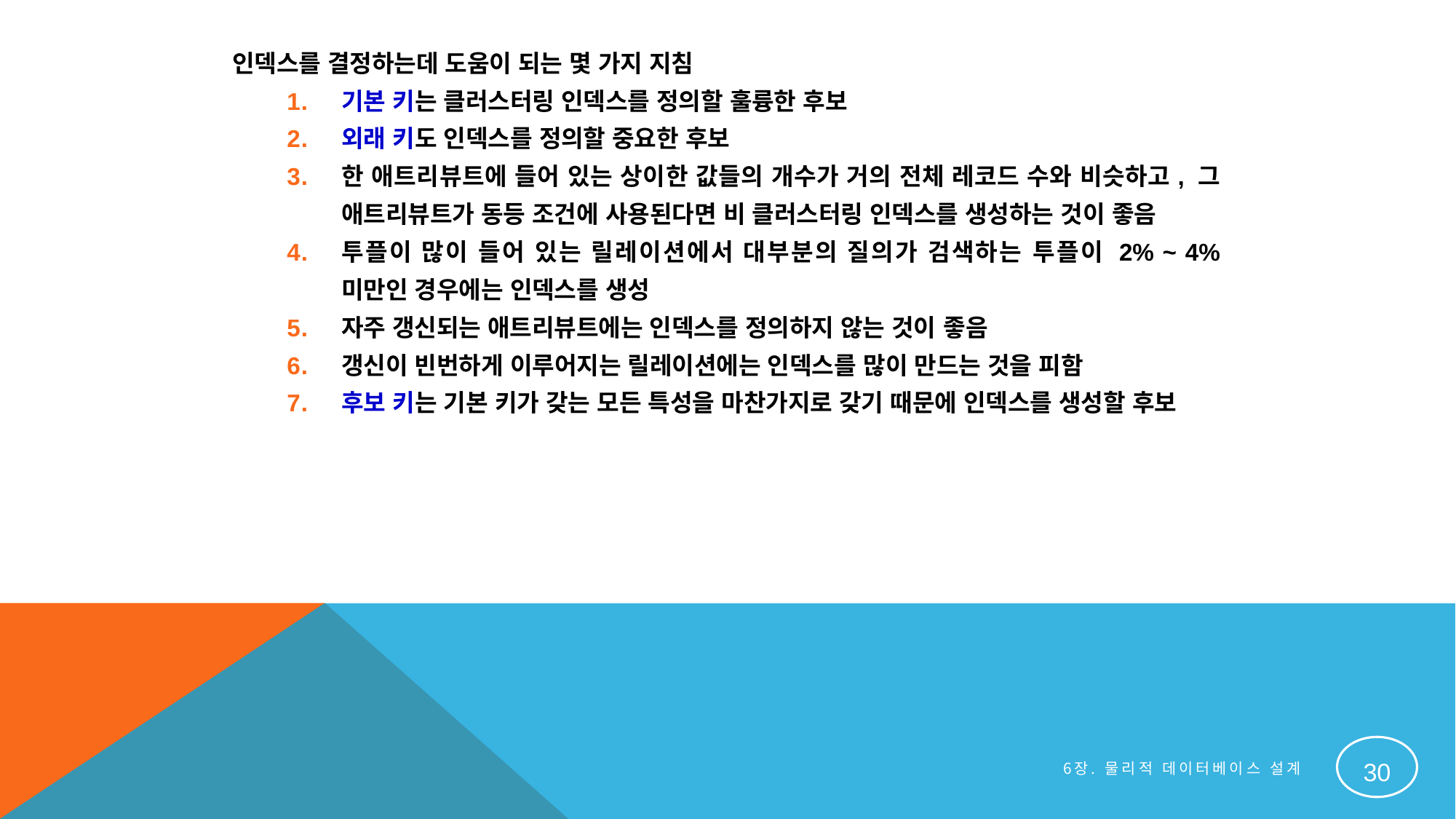

인덱스를 결정하는데 도움이 되는 몇 가지 지침
기본 키는 클러스터링 인덱스를 정의할 훌륭한 후보
외래 키도 인덱스를 정의할 중요한 후보
한 애트리뷰트에 들어 있는 상이한 값들의 개수가 거의 전체 레코드 수와 비슷하고, 그 애트리뷰트가 동등 조건에 사용된다면 비 클러스터링 인덱스를 생성하는 것이 좋음
투플이 많이 들어 있는 릴레이션에서 대부분의 질의가 검색하는 투플이 2% ~ 4% 미만인 경우에는 인덱스를 생성
자주 갱신되는 애트리뷰트에는 인덱스를 정의하지 않는 것이 좋음
갱신이 빈번하게 이루어지는 릴레이션에는 인덱스를 많이 만드는 것을 피함
후보 키는 기본 키가 갖는 모든 특성을 마찬가지로 갖기 때문에 인덱스를 생성할 후보

30
6장. 물리적 데이터베이스 설계